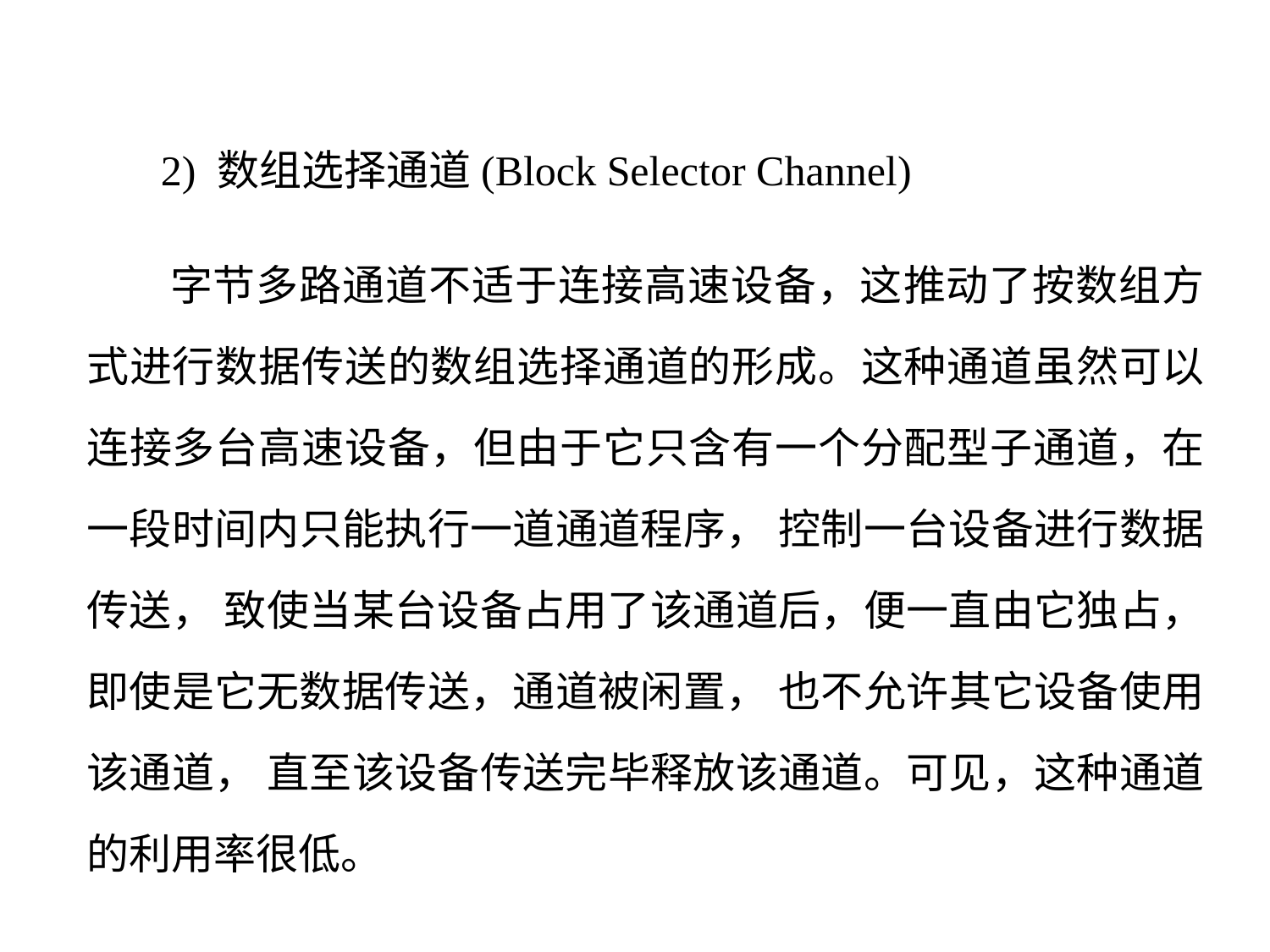

2) 数组选择通道(Block Selector Channel)
       字节多路通道不适于连接高速设备，这推动了按数组方式进行数据传送的数组选择通道的形成。这种通道虽然可以连接多台高速设备，但由于它只含有一个分配型子通道，在一段时间内只能执行一道通道程序， 控制一台设备进行数据传送， 致使当某台设备占用了该通道后，便一直由它独占， 即使是它无数据传送，通道被闲置， 也不允许其它设备使用该通道， 直至该设备传送完毕释放该通道。可见，这种通道的利用率很低。